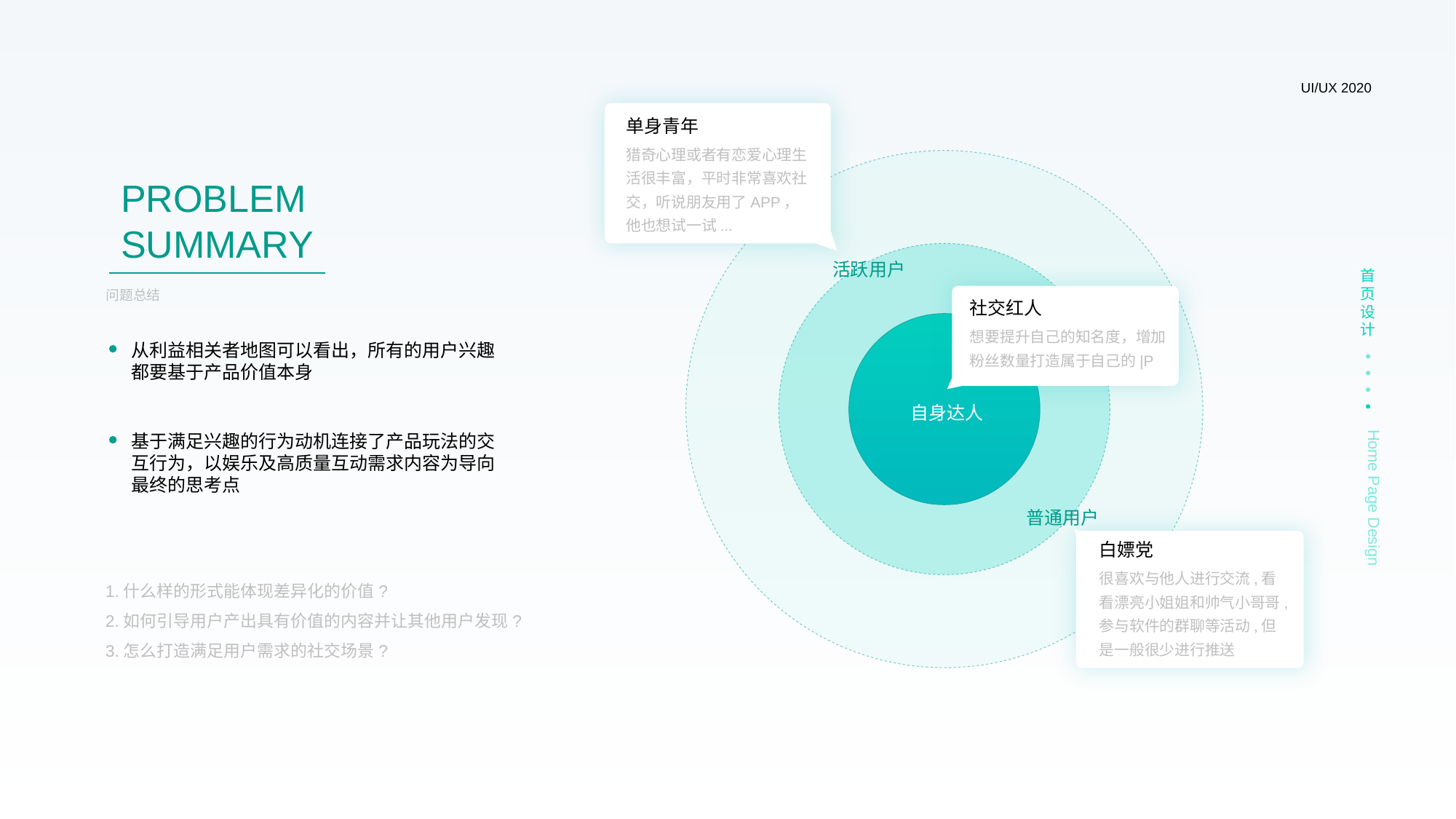

UI/UX 2020

单身青年
猎奇心理或者有恋爱心理生活很丰富，平时非常喜欢社交，听说朋友用了APP，他也想试一试...

PROBLEM
SUMMARY

活跃用户
首页设计

问题总结

社交红人

想要提升自己的知名度，增加粉丝数量打造属于自己的|P
从利益相关者地图可以看出，所有的用户兴趣都要基于产品价值本身

自身达人

Home Page Design
基于满足兴趣的行为动机连接了产品玩法的交互行为，以娱乐及高质量互动需求内容为导向最终的思考点

普通用户

白嫖党
很喜欢与他人进行交流,看看漂亮小姐姐和帅气小哥哥,参与软件的群聊等活动,但是一般很少进行推送
1.什么样的形式能体现差异化的价值?
2.如何引导用户产出具有价值的内容并让其他用户发现?
3.怎么打造满足用户需求的社交场景?